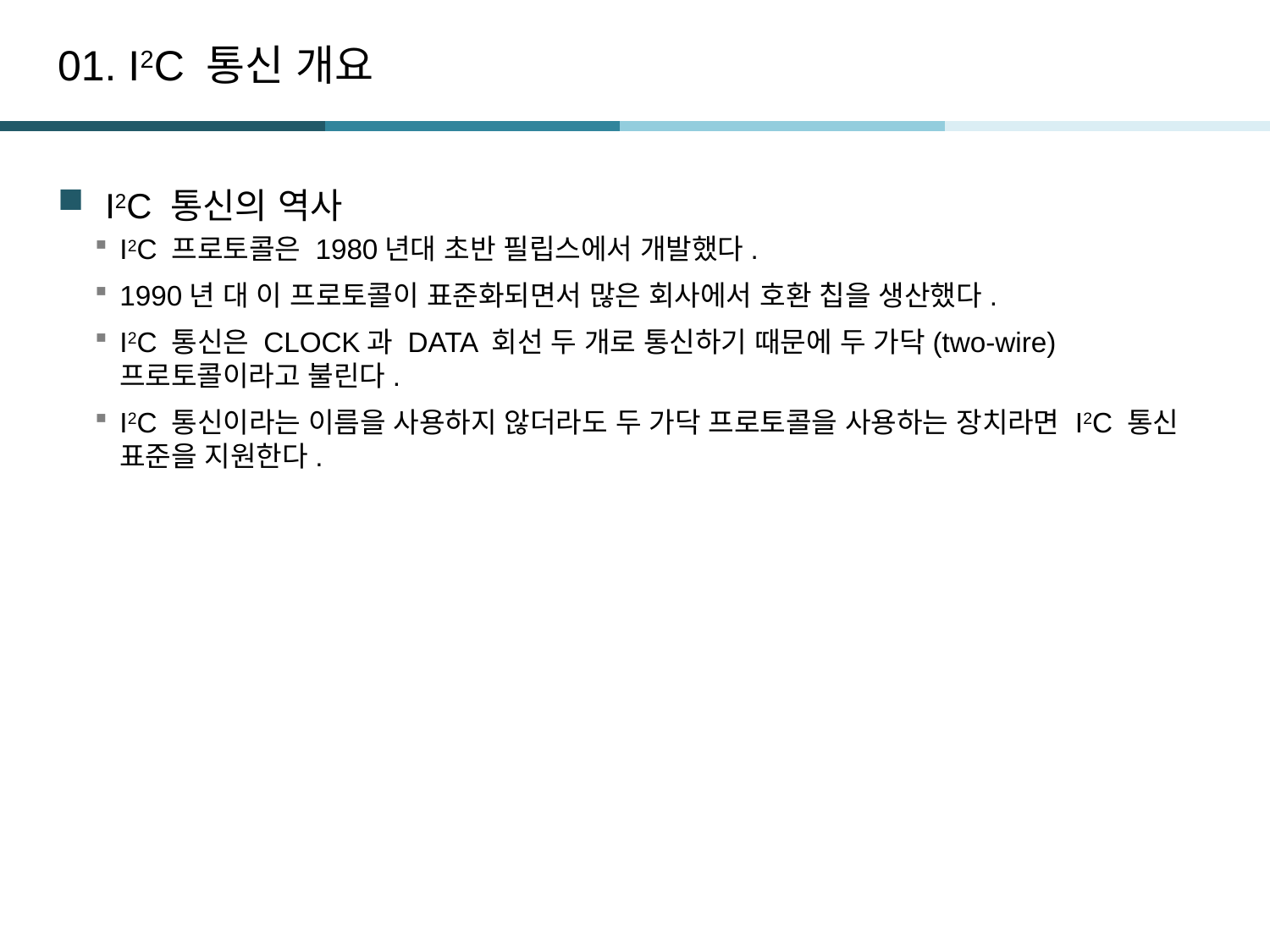

# 01. I2C 통신 개요
I2C 통신의 역사
I2C 프로토콜은 1980년대 초반 필립스에서 개발했다.
1990년 대 이 프로토콜이 표준화되면서 많은 회사에서 호환 칩을 생산했다.
I2C 통신은 CLOCK과 DATA 회선 두 개로 통신하기 때문에 두 가닥(two-wire) 프로토콜이라고 불린다.
I2C 통신이라는 이름을 사용하지 않더라도 두 가닥 프로토콜을 사용하는 장치라면 I2C 통신 표준을 지원한다.